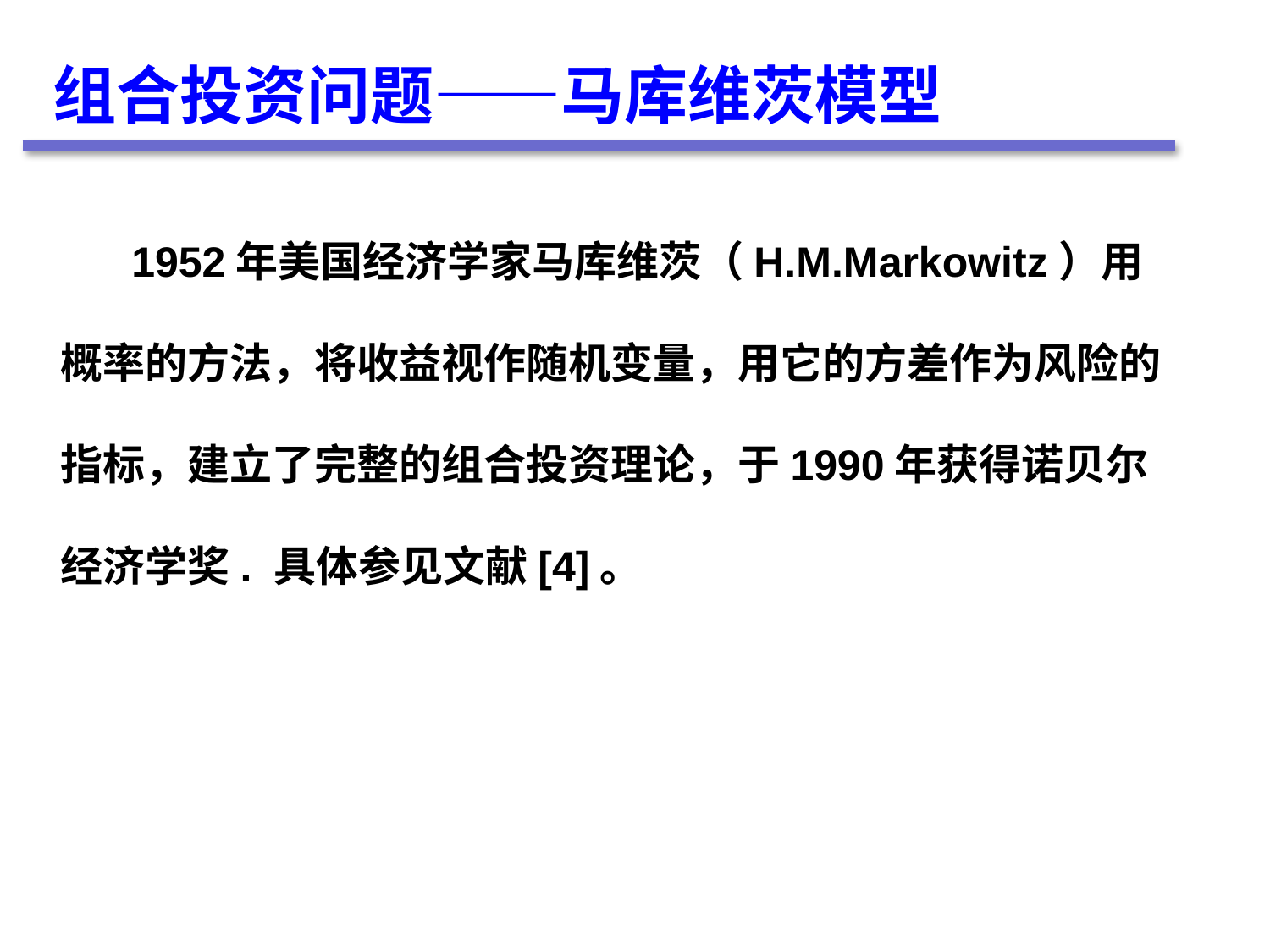

组合投资问题——马库维茨模型
      1952年美国经济学家马库维茨（H.M.Markowitz）用概率的方法，将收益视作随机变量，用它的方差作为风险的指标，建立了完整的组合投资理论，于1990年获得诺贝尔经济学奖. 具体参见文献[4]。